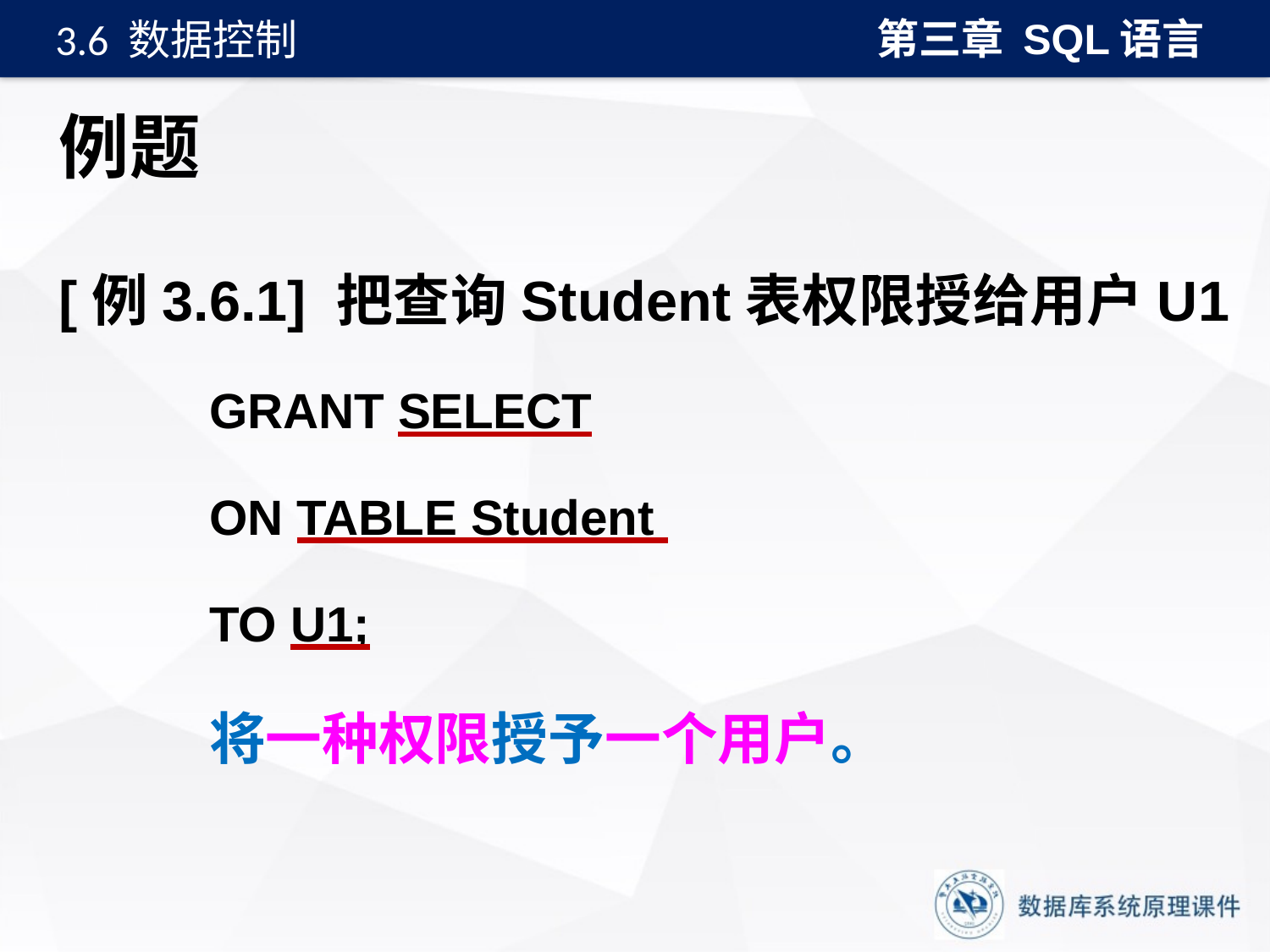

第三章 SQL语言
3.6 数据控制
# 例题
[例3.6.1] 把查询Student表权限授给用户U1
GRANT SELECT
ON TABLE Student
TO U1;
将一种权限授予一个用户。